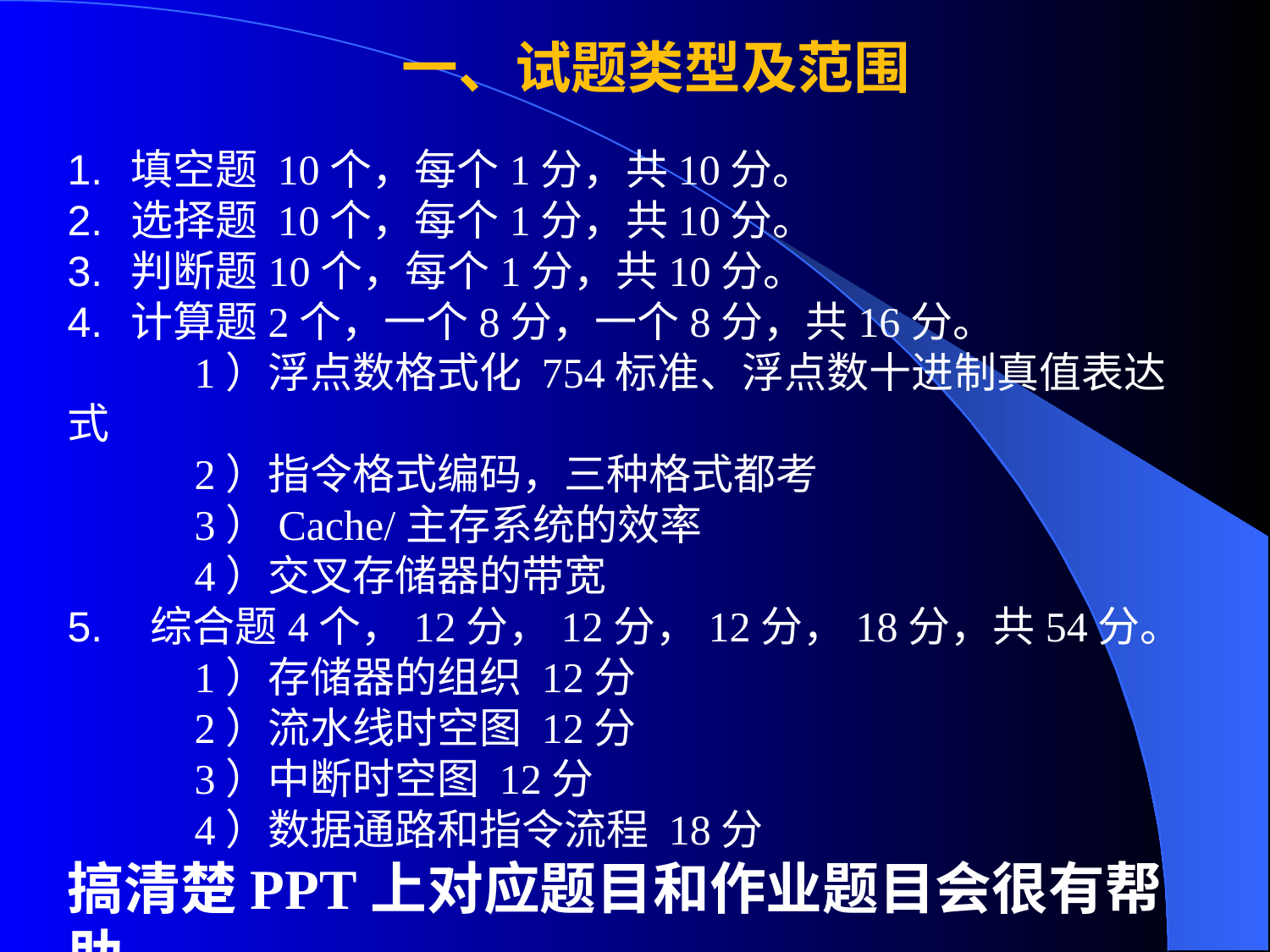

一、试题类型及范围
填空题 10个，每个1分，共10分。
选择题 10个，每个1分，共10分。
判断题10个，每个1分，共10分。
计算题2个，一个8分，一个8分，共16分。
	1）浮点数格式化 754标准、浮点数十进制真值表达式
	2）指令格式编码，三种格式都考
	3）Cache/主存系统的效率
	4）交叉存储器的带宽
 综合题4个，12分，12分，12分，18分，共54分。
	1）存储器的组织 12分
	2）流水线时空图 12分
	3）中断时空图 12分
	4）数据通路和指令流程 18分
搞清楚PPT上对应题目和作业题目会很有帮助。